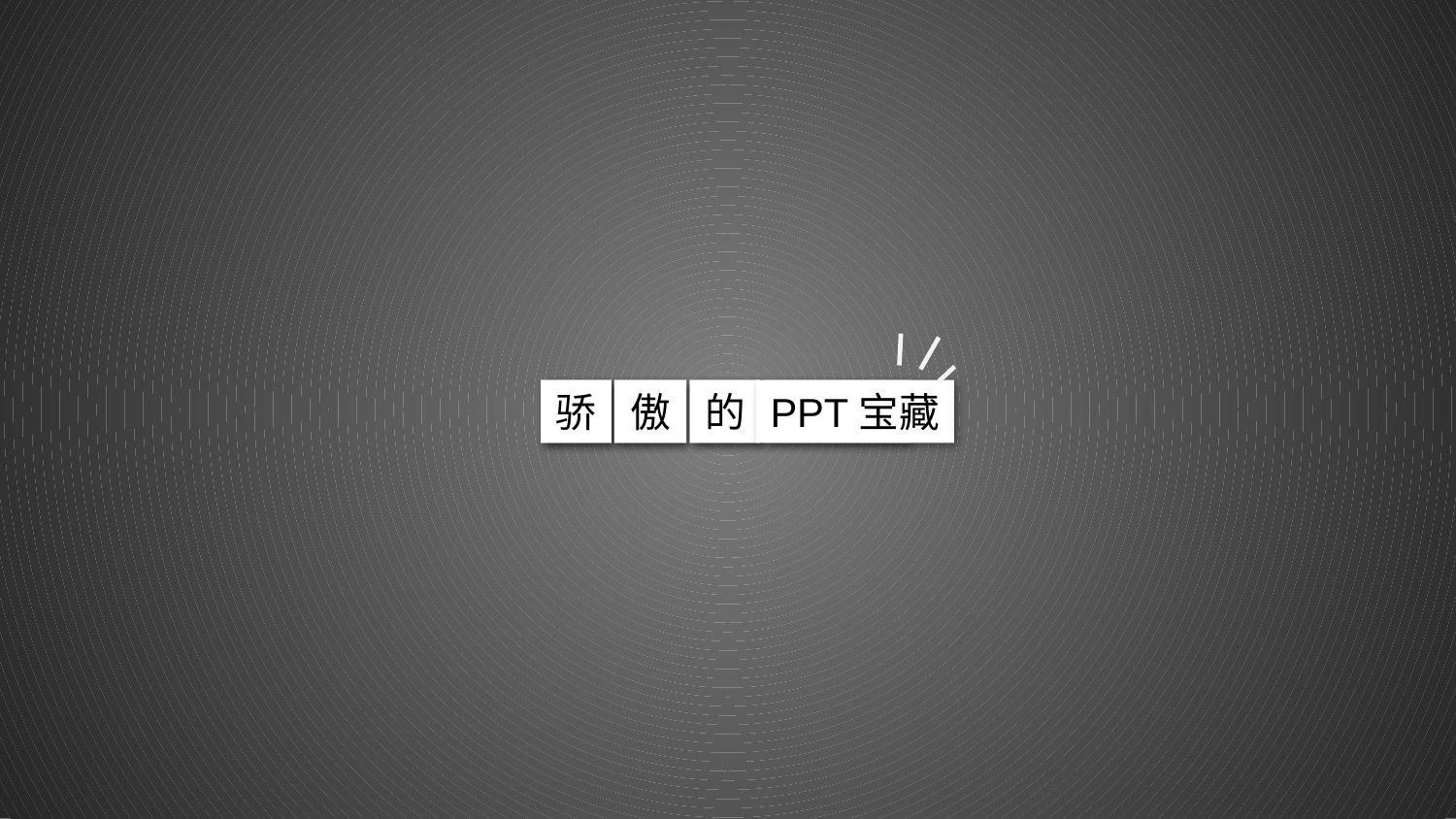

你
骄
敢
傲
来
的
PPT宝藏
吗 ？